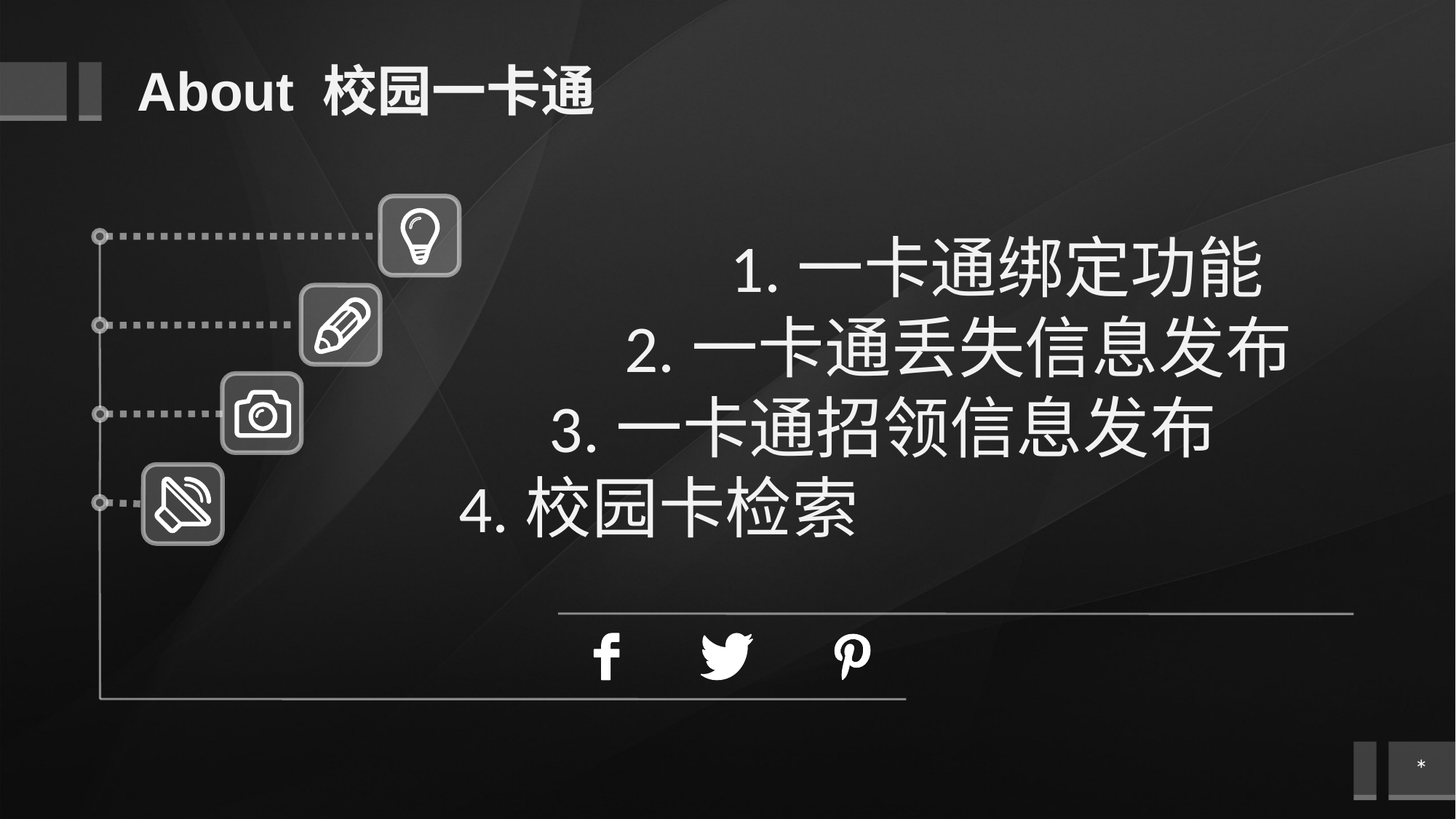

About 校园一卡通

                  1.一卡通绑定功能
           2.一卡通丢失信息发布
      3.一卡通招领信息发布
4.校园卡检索

*